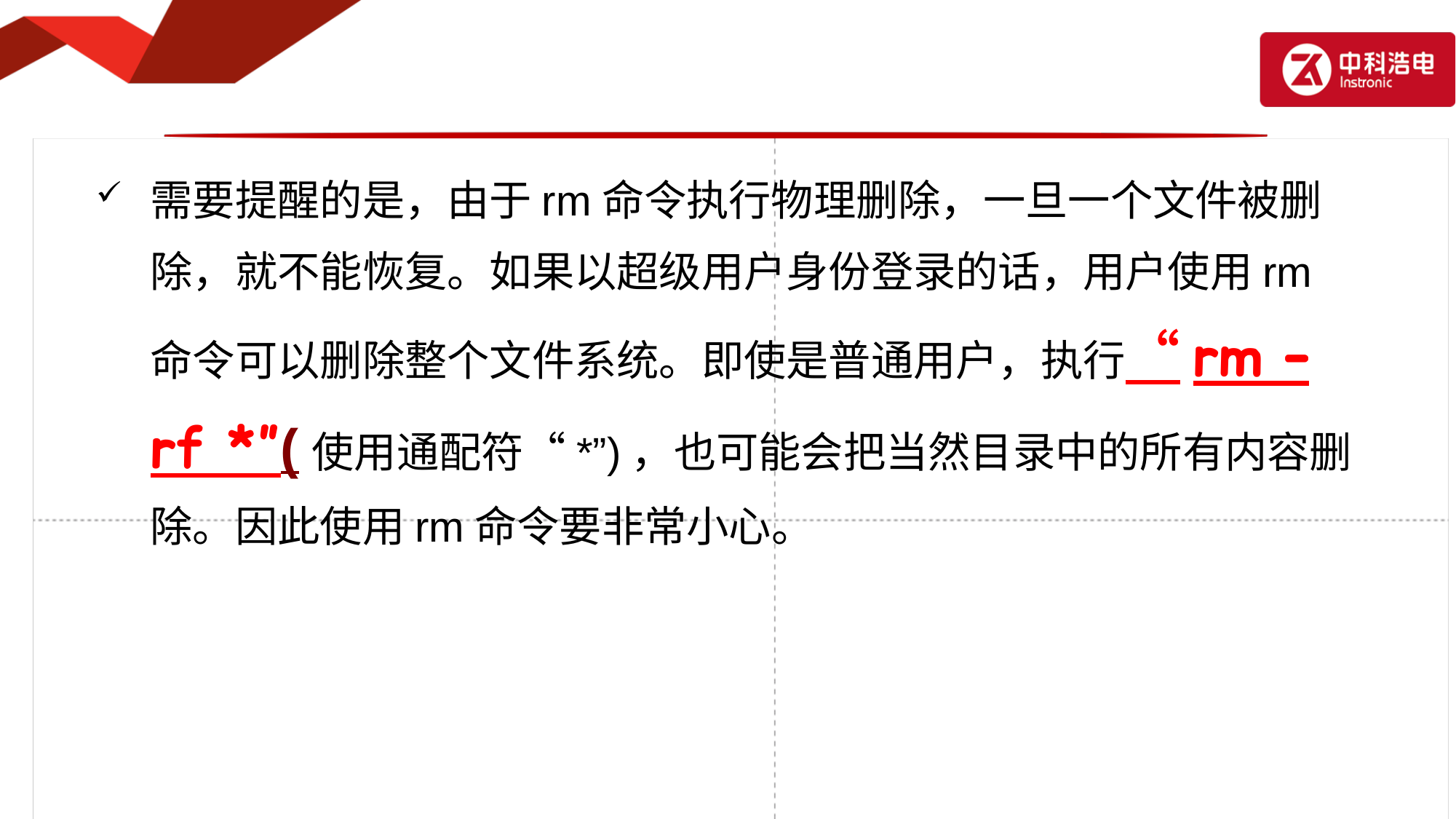

#
需要提醒的是，由于rm命令执行物理删除，一旦一个文件被删除，就不能恢复。如果以超级用户身份登录的话，用户使用rm命令可以删除整个文件系统。即使是普通用户，执行“rm –rf *”(使用通配符“*”)，也可能会把当然目录中的所有内容删除。因此使用rm命令要非常小心。